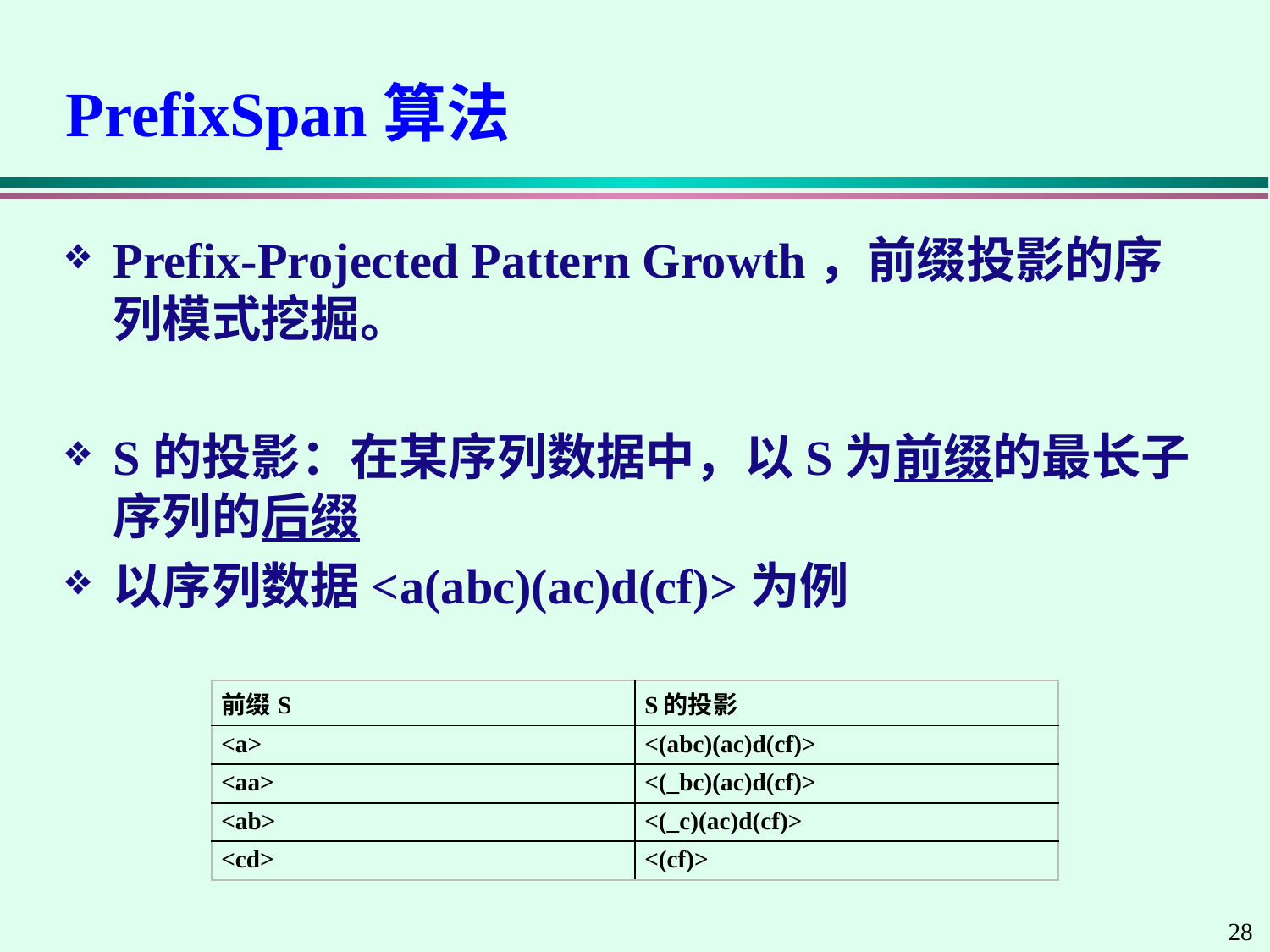

# PrefixSpan算法
Prefix-Projected Pattern Growth，前缀投影的序列模式挖掘。

S的投影：在某序列数据中，以S为前缀的最长子序列的后缀
以序列数据<a(abc)(ac)d(cf)>为例
| 前缀S | S的投影 |
| --- | --- |
| <a> | <(abc)(ac)d(cf)> |
| <aa> | <(\_bc)(ac)d(cf)> |
| <ab> | <(\_c)(ac)d(cf)> |
| <cd> | <(cf)> |